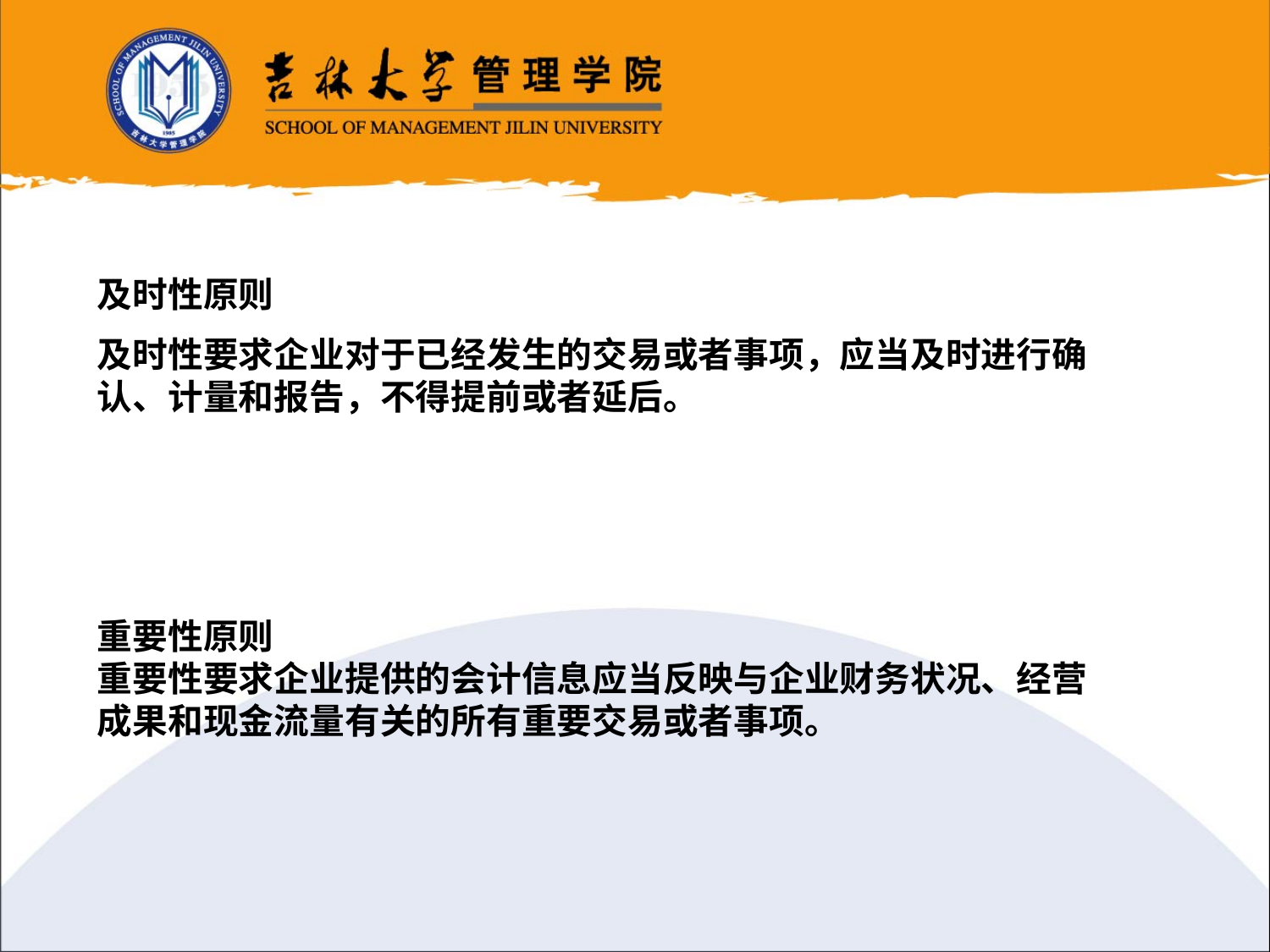

及时性原则
及时性要求企业对于已经发生的交易或者事项，应当及时进行确认、计量和报告，不得提前或者延后。

重要性原则
重要性要求企业提供的会计信息应当反映与企业财务状况、经营成果和现金流量有关的所有重要交易或者事项。